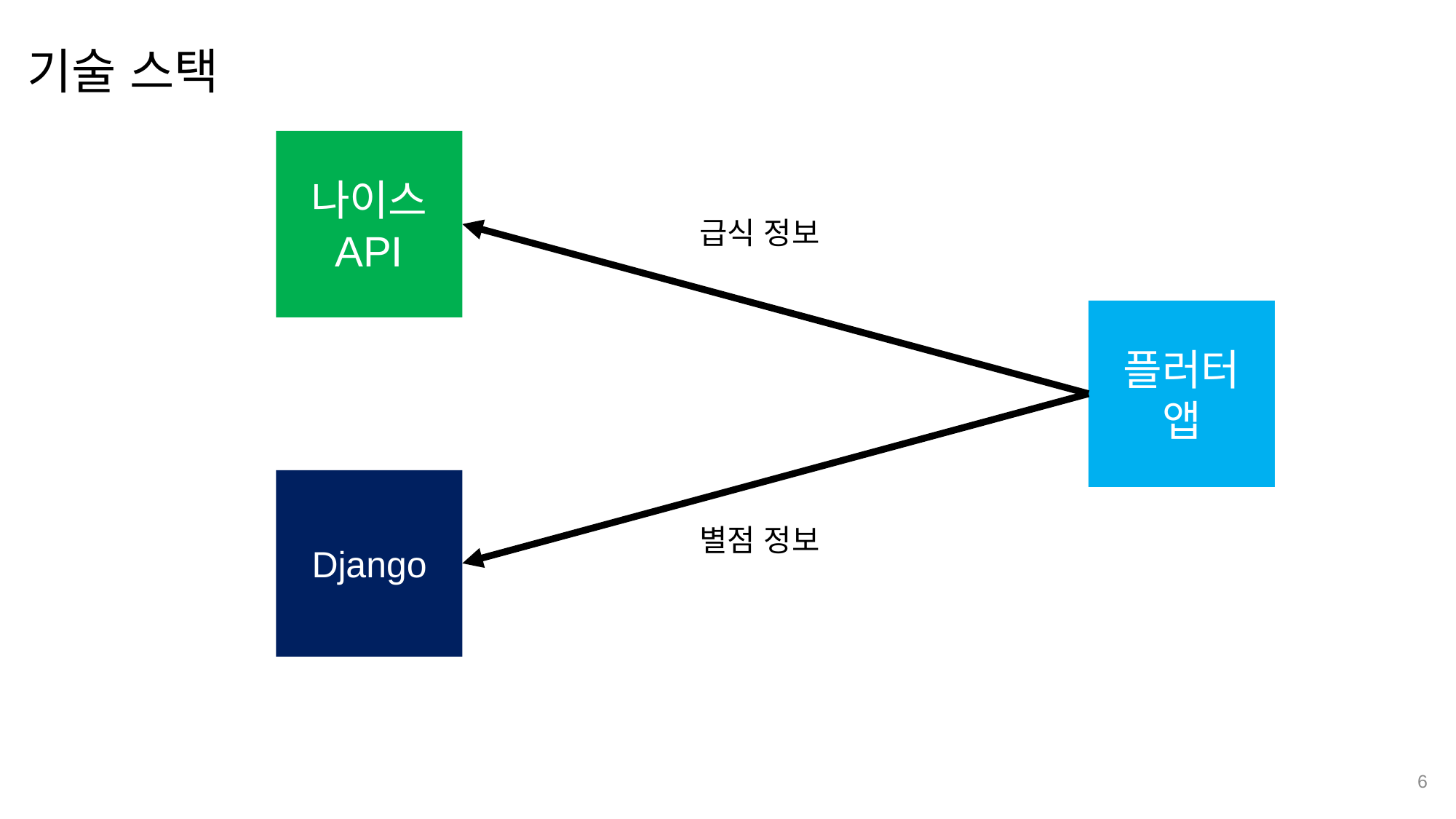

기술 스택
나눔스퀘어OTF ExtraBold
나눔스퀘어OTF Bold
나이스 API
Django
나눔스퀘어OTF
급식 정보
플러터 앱
별점 정보
6